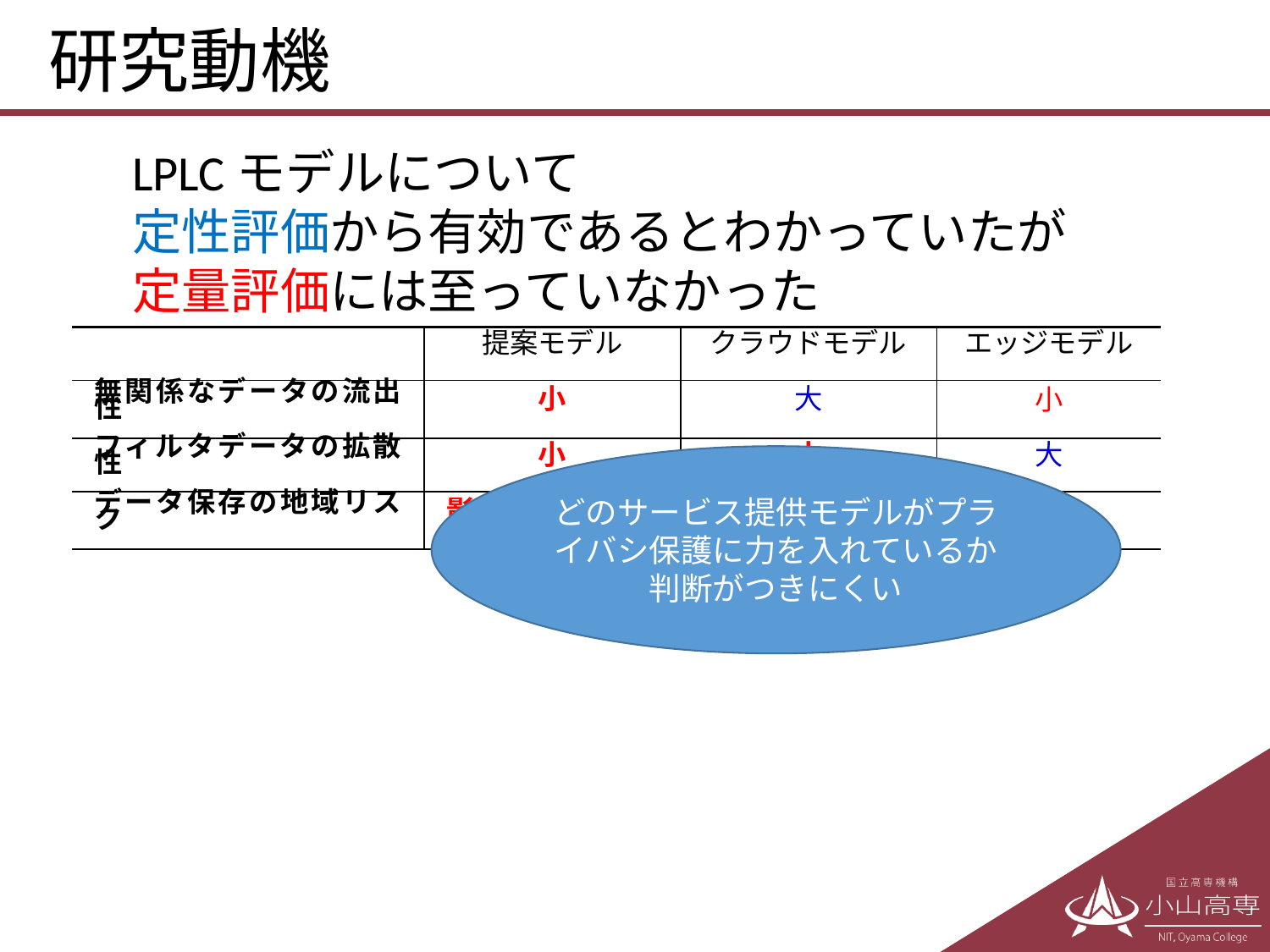

# 研究動機
LPLCモデルについて
定性評価から有効であるとわかっていたが
定量評価には至っていなかった
|  | 提案モデル | クラウドモデル | エッジモデル |
| --- | --- | --- | --- |
| 無関係なデータの流出性 | 小 | 大 | 小 |
| フィルタデータの拡散性 | 小 | 小 | 大 |
| データ保存の地域リスク | 影響なし | 影響あり | 影響なし |
どのサービス提供モデルがプライバシ保護に力を入れているか判断がつきにくい